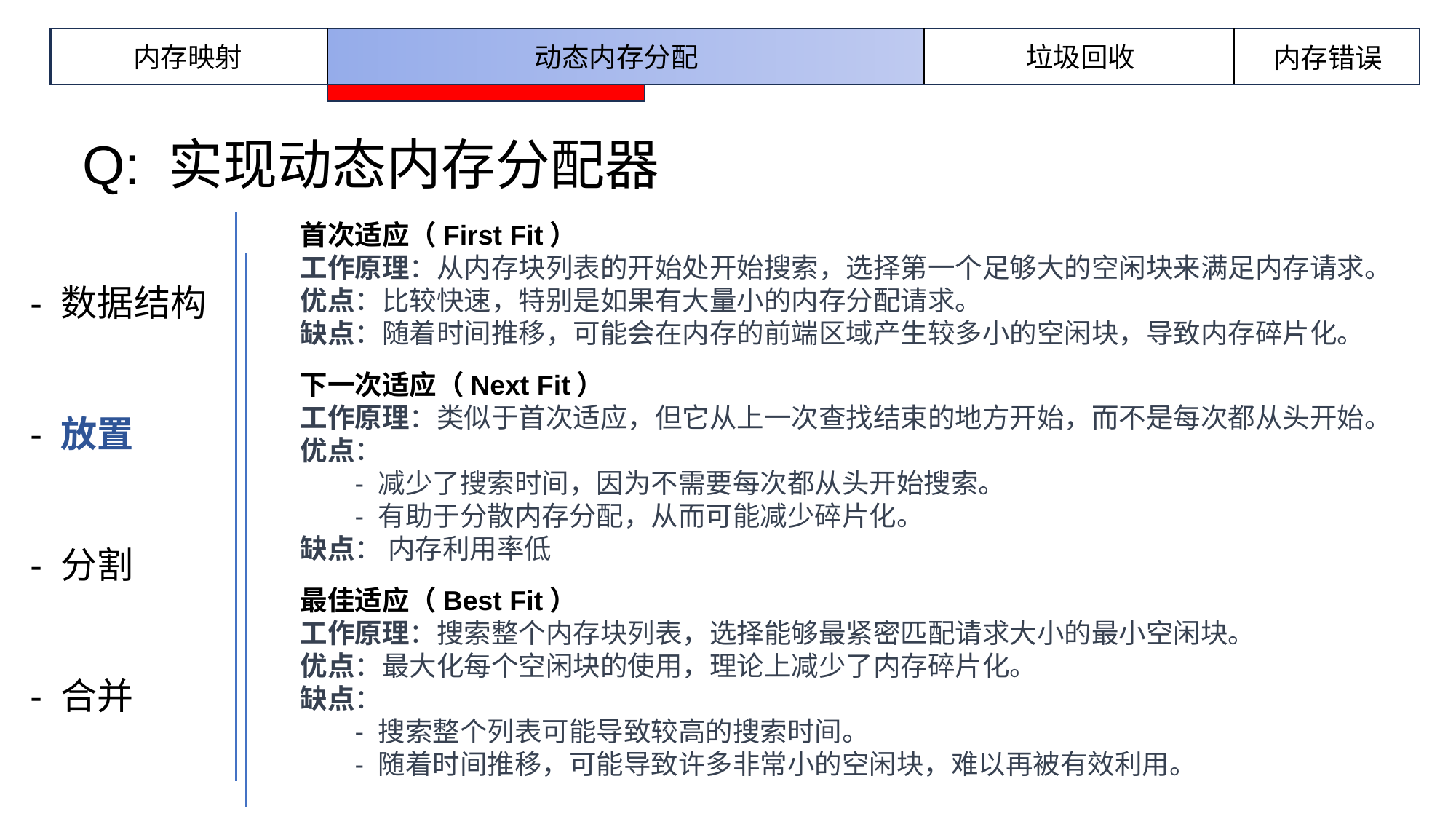

内存映射
动态内存分配
垃圾回收
内存错误

Q: 实现动态内存分配器
首次适应（First Fit）
工作原理：从内存块列表的开始处开始搜索，选择第一个足够大的空闲块来满足内存请求。
优点：比较快速，特别是如果有大量小的内存分配请求。
缺点：随着时间推移，可能会在内存的前端区域产生较多小的空闲块，导致内存碎片化。

下一次适应（Next Fit）
工作原理：类似于首次适应，但它从上一次查找结束的地方开始，而不是每次都从头开始。
优点：
- 减少了搜索时间，因为不需要每次都从头开始搜索。
- 有助于分散内存分配，从而可能减少碎片化。
缺点： 内存利用率低

最佳适应（Best Fit）
工作原理：搜索整个内存块列表，选择能够最紧密匹配请求大小的最小空闲块。
优点：最大化每个空闲块的使用，理论上减少了内存碎片化。
缺点：
- 搜索整个列表可能导致较高的搜索时间。
- 随着时间推移，可能导致许多非常小的空闲块，难以再被有效利用。

- 数据结构

- 放置

- 分割

- 合并